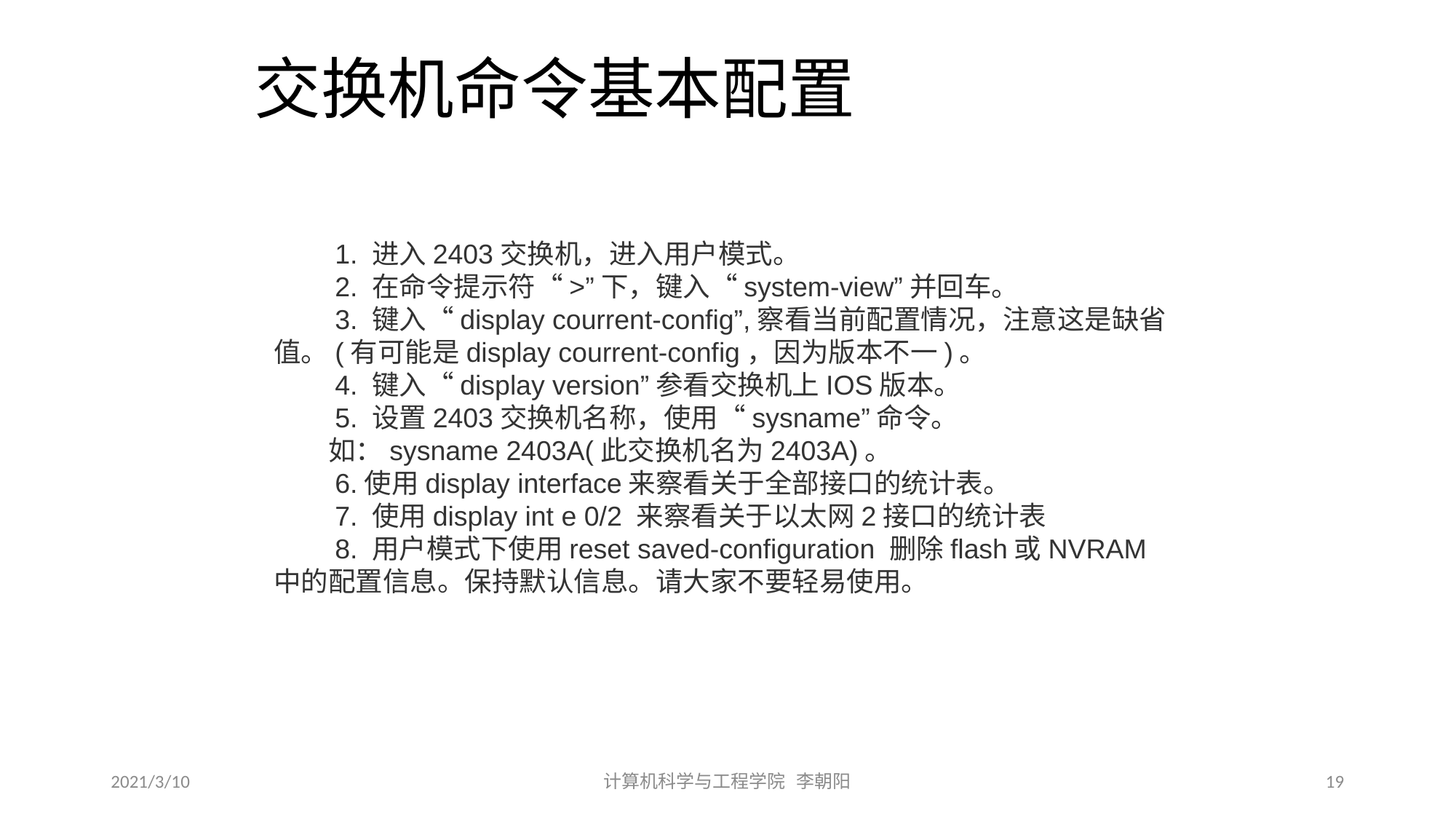

# 交换机命令基本配置
　　1. 进入2403交换机，进入用户模式。
　　2. 在命令提示符“>”下，键入“system-view”并回车。
　　3. 键入“display courrent-config”,察看当前配置情况，注意这是缺省值。(有可能是display courrent-config，因为版本不一)。
　　4. 键入“display version”参看交换机上IOS版本。
　　5. 设置2403交换机名称，使用“sysname”命令。
　　如：sysname 2403A(此交换机名为2403A)。
　　6.使用display interface来察看关于全部接口的统计表。
　　7. 使用display int e 0/2 来察看关于以太网2接口的统计表
　　8. 用户模式下使用reset saved-configuration 删除flash或NVRAM中的配置信息。保持默认信息。请大家不要轻易使用。
2021/3/10
计算机科学与工程学院  李朝阳
19